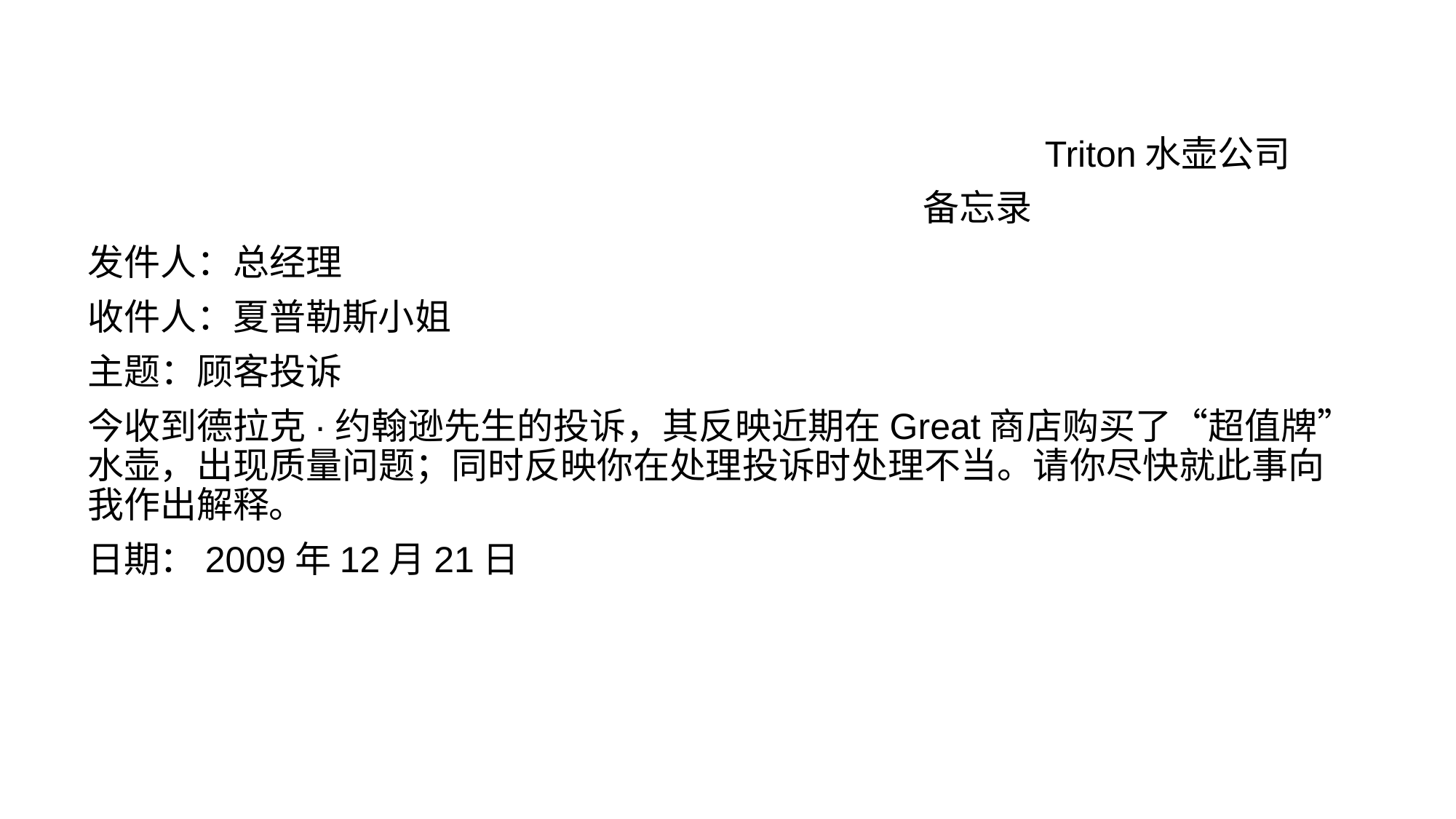

Triton水壶公司
                                                                                                     备忘录
发件人：总经理
收件人：夏普勒斯小姐
主题：顾客投诉
今收到德拉克·约翰逊先生的投诉，其反映近期在Great商店购买了“超值牌”水壶，出现质量问题；同时反映你在处理投诉时处理不当。请你尽快就此事向我作出解释。
日期：2009年12月21日